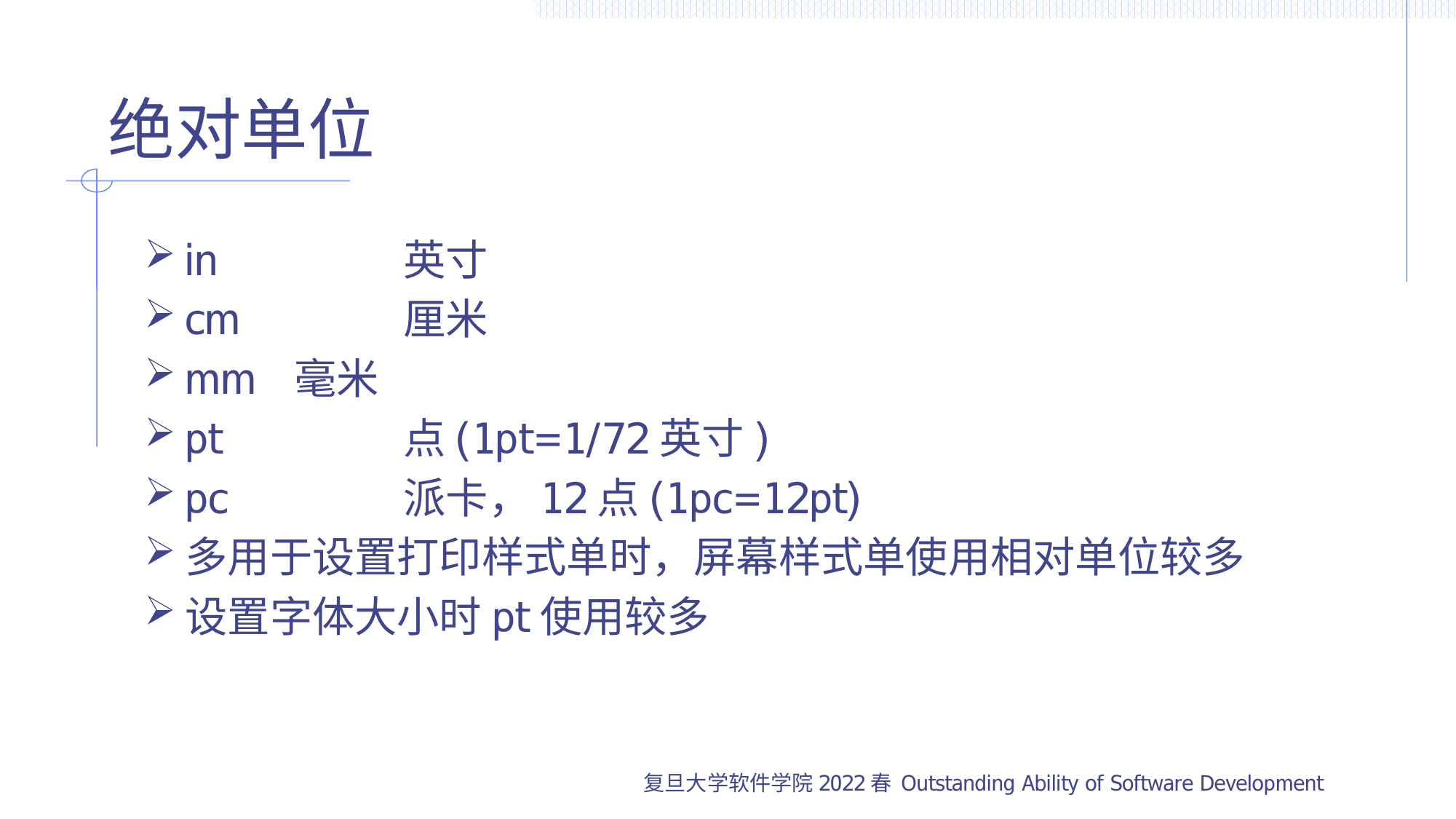

# 绝对单位
in		英寸
cm		厘米
mm	毫米
pt		点(1pt=1/72英寸)
pc		派卡，12点(1pc=12pt)
多用于设置打印样式单时，屏幕样式单使用相对单位较多
设置字体大小时pt使用较多